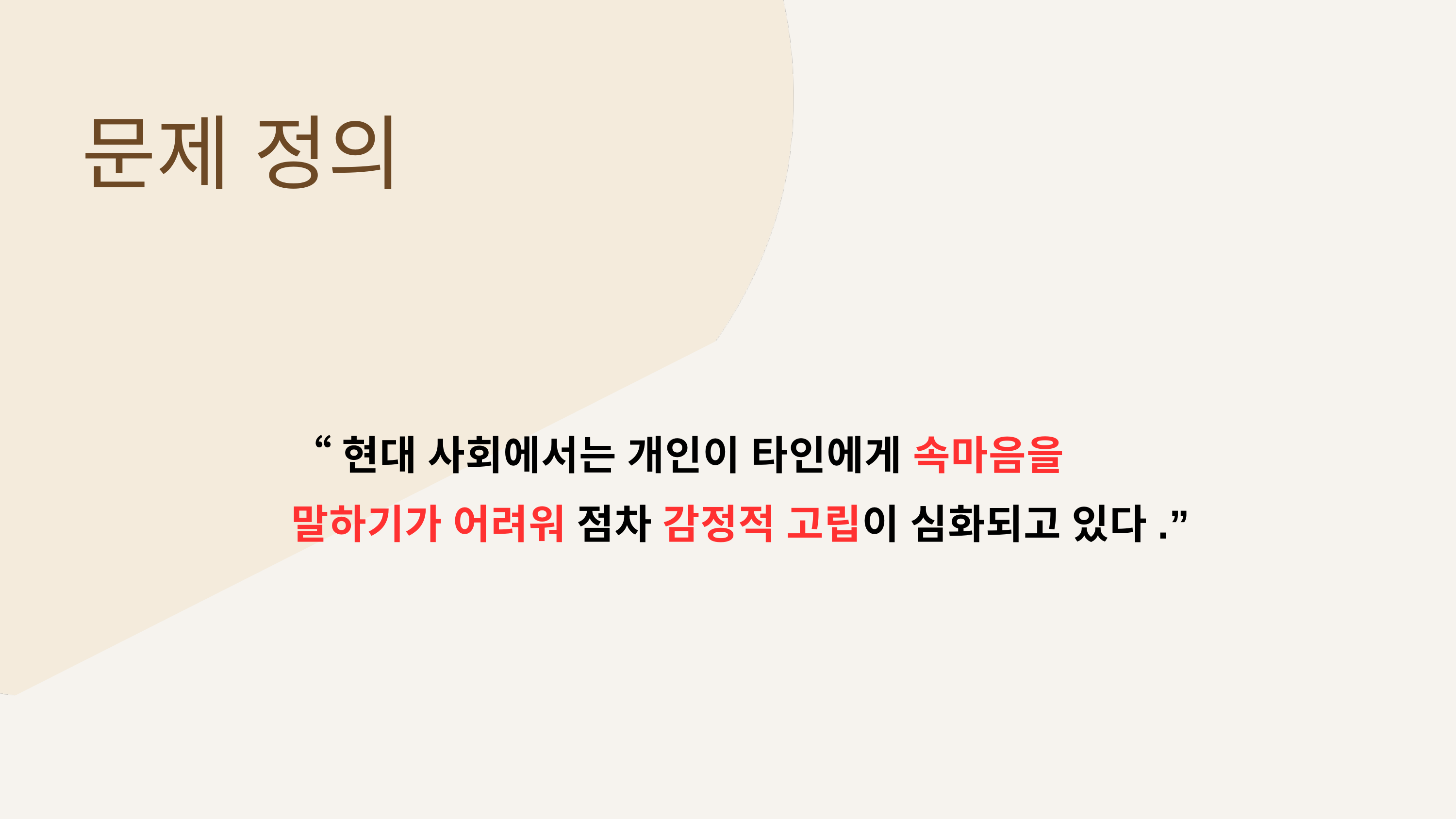

문제 정의
“현대 사회에서는 개인이 타인에게 속마음을
말하기가 어려워 점차 감정적 고립이 심화되고 있다.”